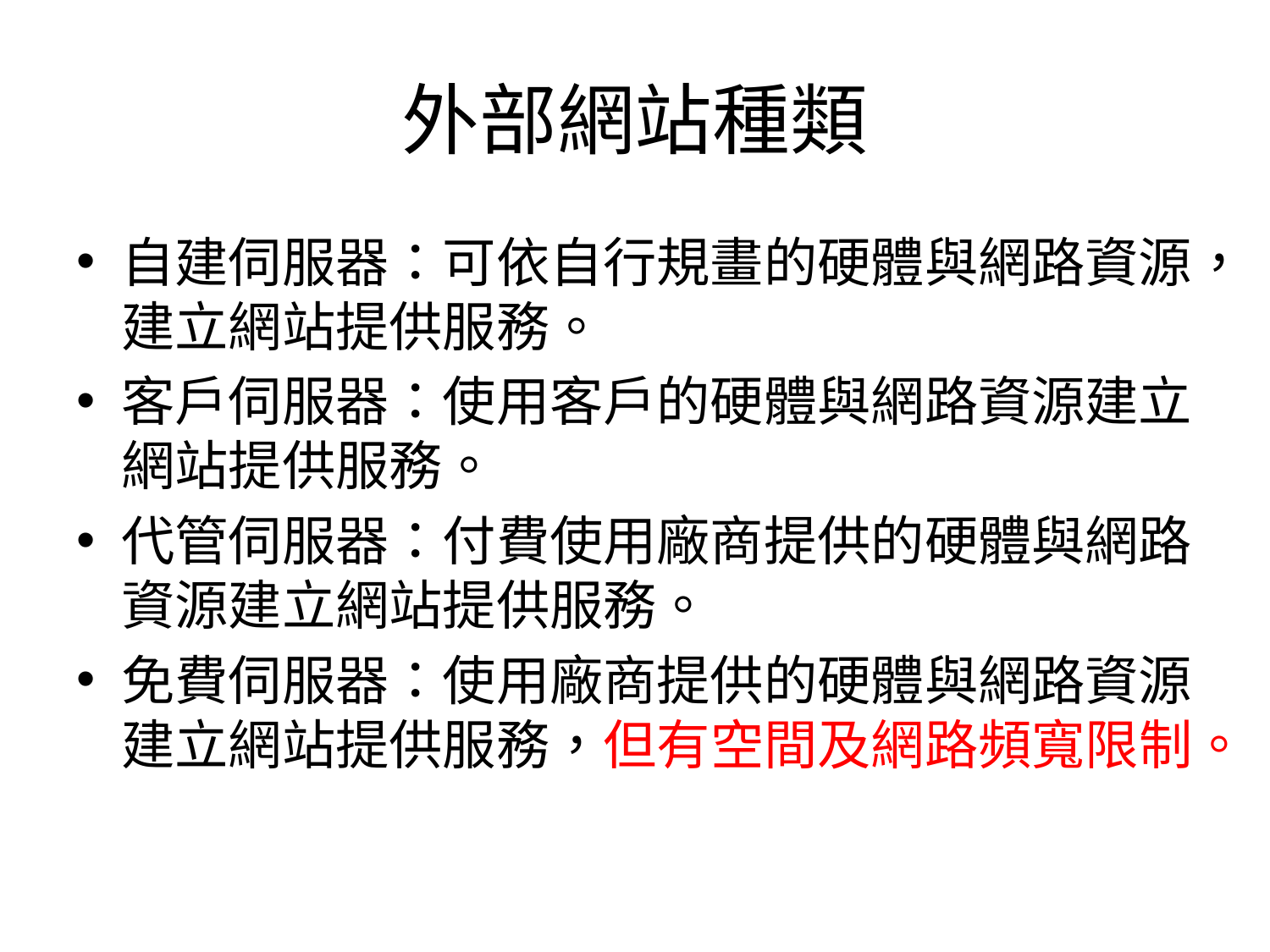

# 外部網站種類
自建伺服器：可依自行規畫的硬體與網路資源，建立網站提供服務。
客戶伺服器：使用客戶的硬體與網路資源建立網站提供服務。
代管伺服器：付費使用廠商提供的硬體與網路資源建立網站提供服務。
免費伺服器：使用廠商提供的硬體與網路資源建立網站提供服務，但有空間及網路頻寬限制。